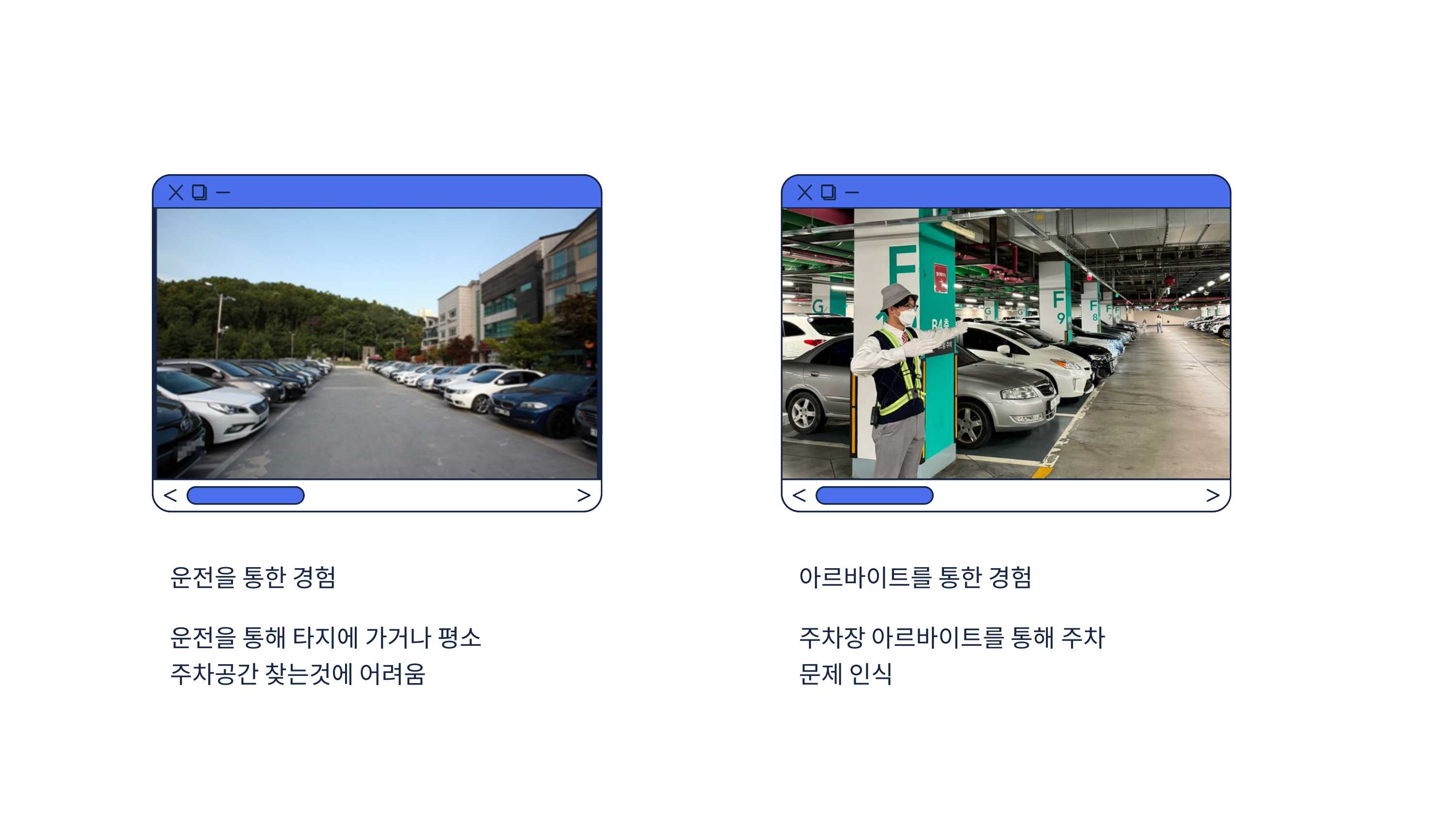

운전을 통한 경험
운전을 통해 타지에 가거나 평소 주차공간 찾는것에 어려움
아르바이트를 통한 경험
주차장 아르바이트를 통해 주차 문제 인식